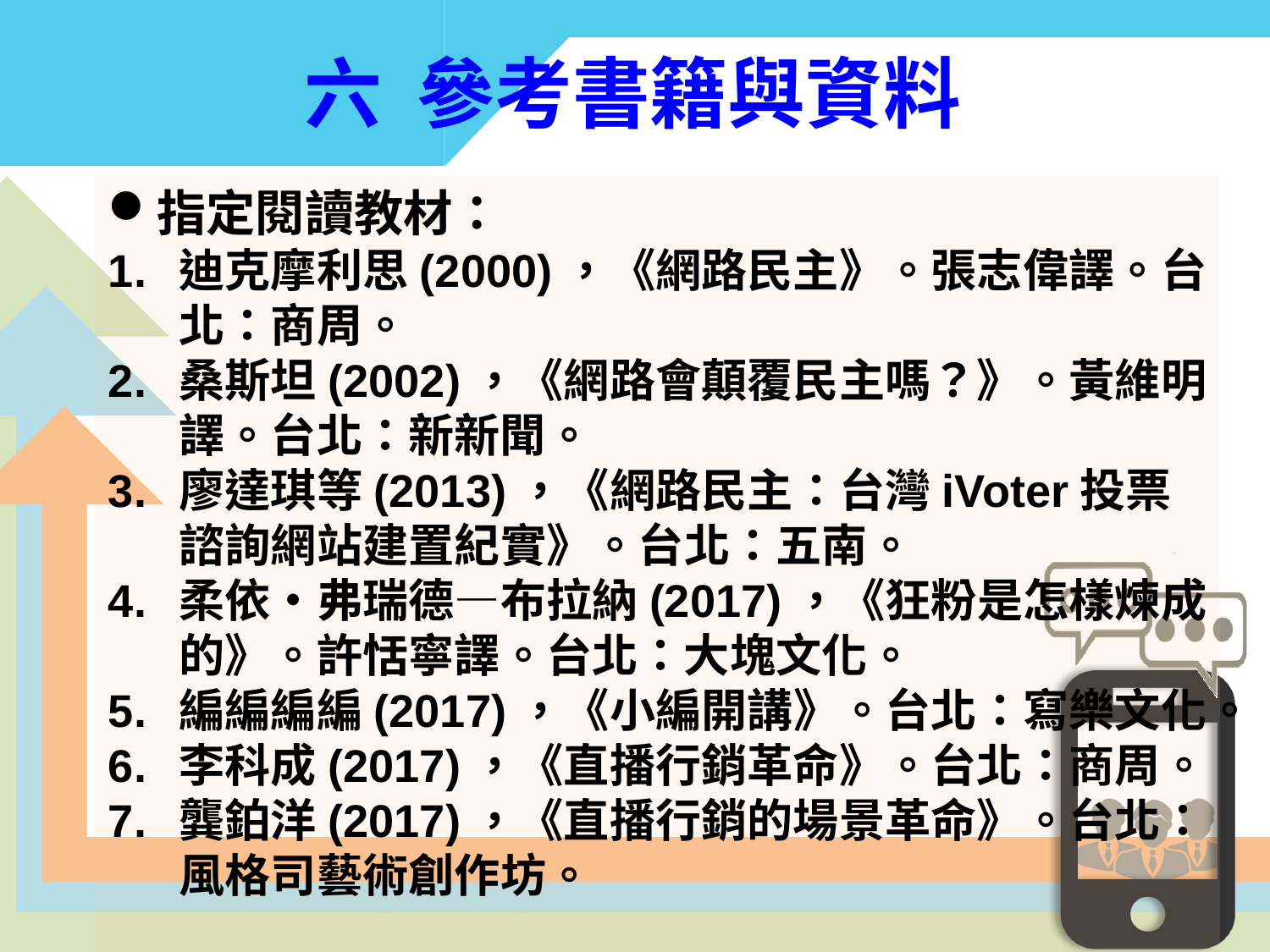

六  參考書籍與資料
指定閱讀教材：
迪克摩利思(2000)，《網路民主》。張志偉譯。台北：商周。
桑斯坦(2002)，《網路會顛覆民主嗎？》。黃維明譯。台北：新新聞。
廖達琪等(2013)，《網路民主：台灣iVoter投票諮詢網站建置紀實》。台北：五南。
柔依‧弗瑞德―布拉納(2017)，《狂粉是怎樣煉成的》。許恬寧譯。台北：大塊文化。
編編編編(2017)，《小編開講》。台北：寫樂文化。
李科成(2017)，《直播行銷革命》。台北：商周。
龔鉑洋(2017)，《直播行銷的場景革命》。台北：風格司藝術創作坊。